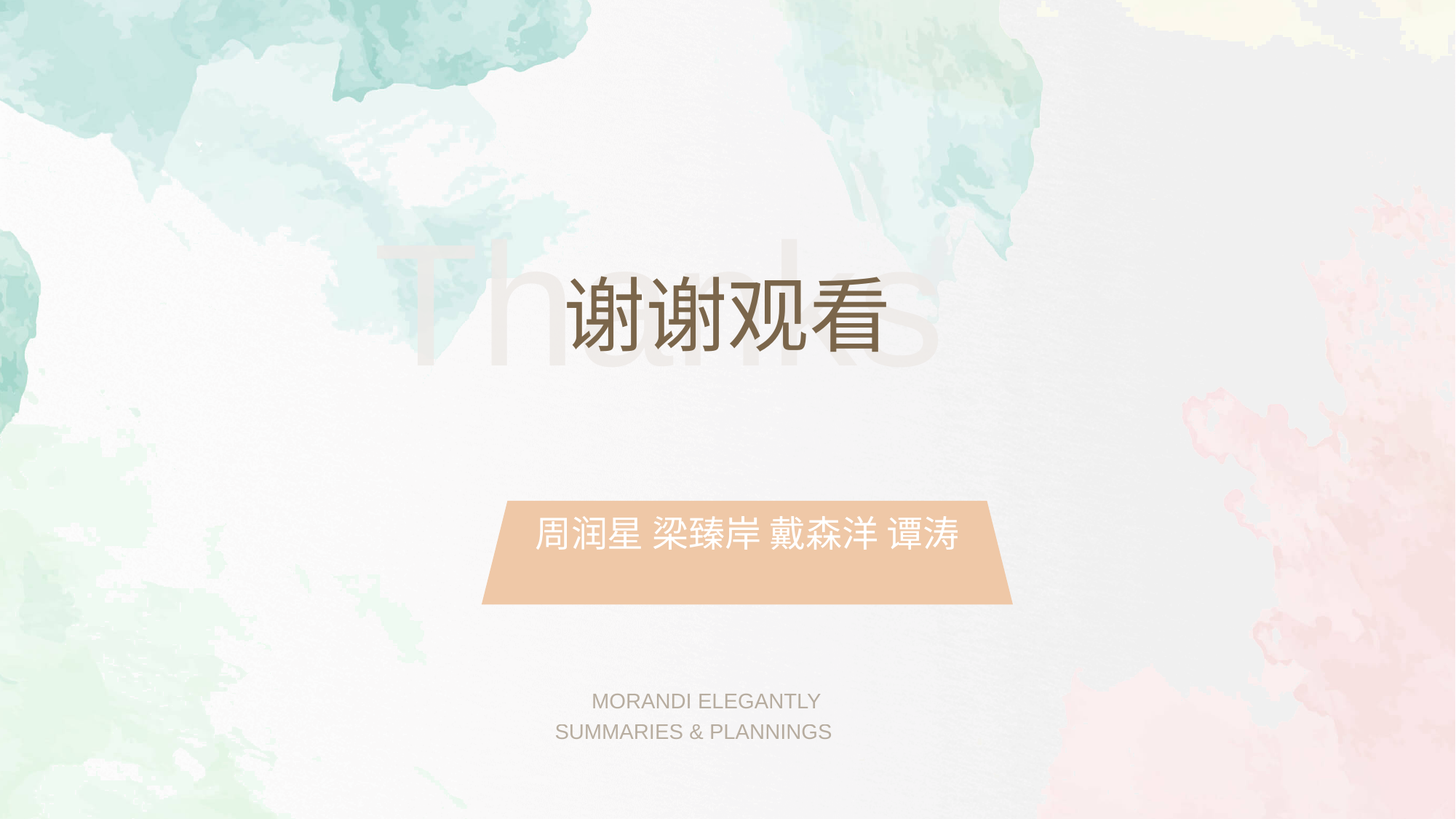

Thanks
谢谢观看
周润星 梁臻岸 戴森洋 谭涛

MORANDI ELEGANTLY
SUMMARIES & PLANNINGS